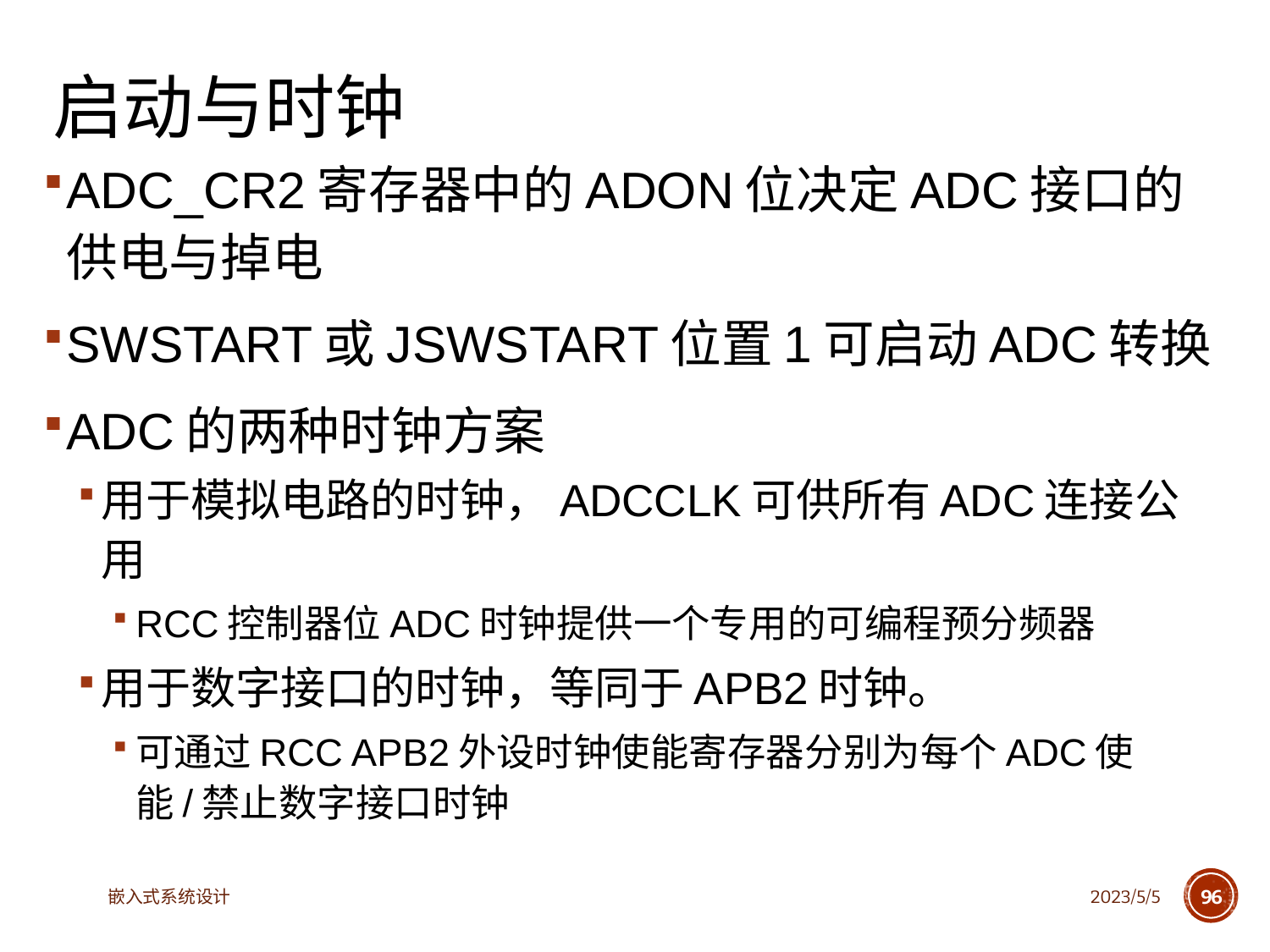

# 启动与时钟
ADC_CR2寄存器中的ADON位决定ADC接口的供电与掉电
SWSTART或JSWSTART位置1可启动ADC转换
ADC的两种时钟方案
用于模拟电路的时钟，ADCCLK可供所有ADC连接公用
RCC控制器位ADC时钟提供一个专用的可编程预分频器
用于数字接口的时钟，等同于APB2时钟。
可通过RCC APB2外设时钟使能寄存器分别为每个ADC使能/禁止数字接口时钟
嵌入式系统设计
2023/5/5
96